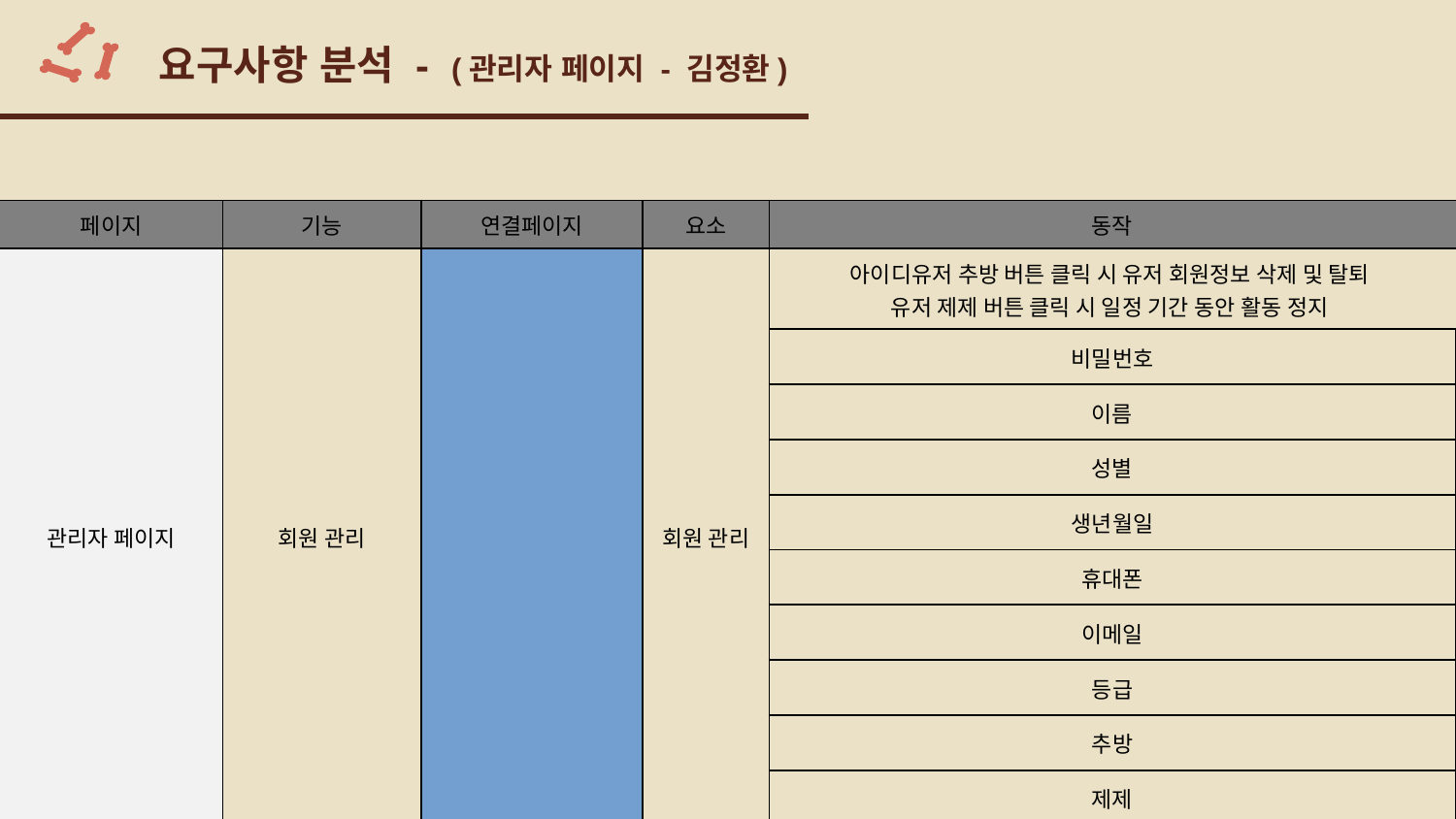

# 요구사항 분석 -  (관리자 페이지 - 김정환)

| 페이지 | 기능 |  | 연결페이지 | 요소 | 동작 |
| --- | --- | --- | --- | --- | --- |
| 관리자 페이지 | 회원 관리 |  | 회원 관리 | 아이디 | 유저 추방 버튼 클릭 시 유저 회원정보 삭제 및 탈퇴 유저 제제 버튼 클릭 시 일정 기간 동안 활동 정지 |
|  |  |  |  | 비밀번호 |  |
|  |  |  |  | 이름 |  |
|  |  |  |  | 성별 |  |
|  |  |  |  | 생년월일 |  |
|  |  |  |  | 휴대폰 |  |
|  |  |  |  | 이메일 |  |
|  |  |  |  | 등급 |  |
|  |  |  |  | 추방 |  |
|  |  |  |  | 제제 |  |